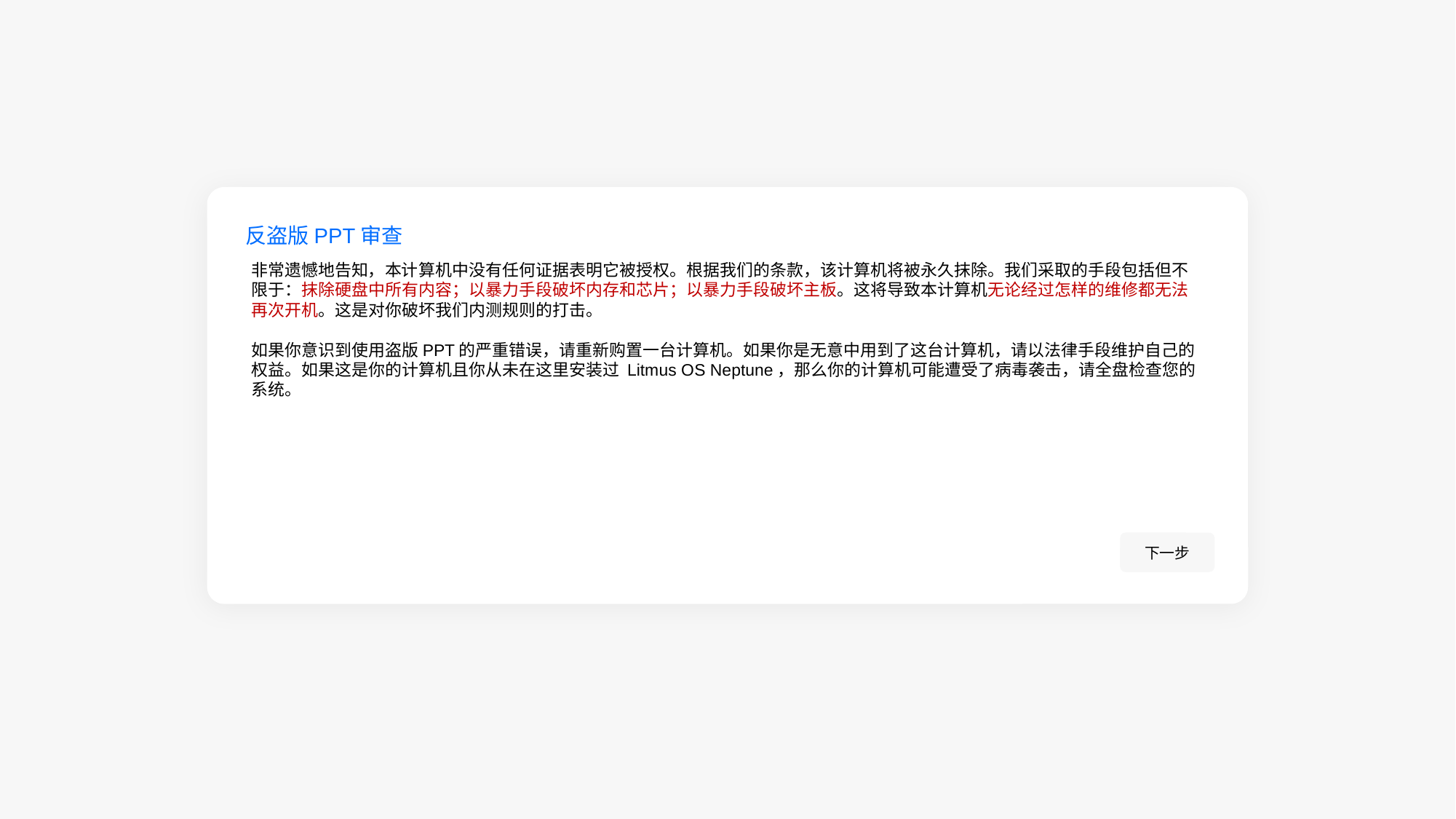

反盗版PPT审查
非常遗憾地告知，本计算机中没有任何证据表明它被授权。根据我们的条款，该计算机将被永久抹除。我们采取的手段包括但不限于：抹除硬盘中所有内容；以暴力手段破坏内存和芯片；以暴力手段破坏主板。这将导致本计算机无论经过怎样的维修都无法再次开机。这是对你破坏我们内测规则的打击。

如果你意识到使用盗版PPT的严重错误，请重新购置一台计算机。如果你是无意中用到了这台计算机，请以法律手段维护自己的权益。如果这是你的计算机且你从未在这里安装过 Litmus OS Neptune，那么你的计算机可能遭受了病毒袭击，请全盘检查您的系统。
下一步